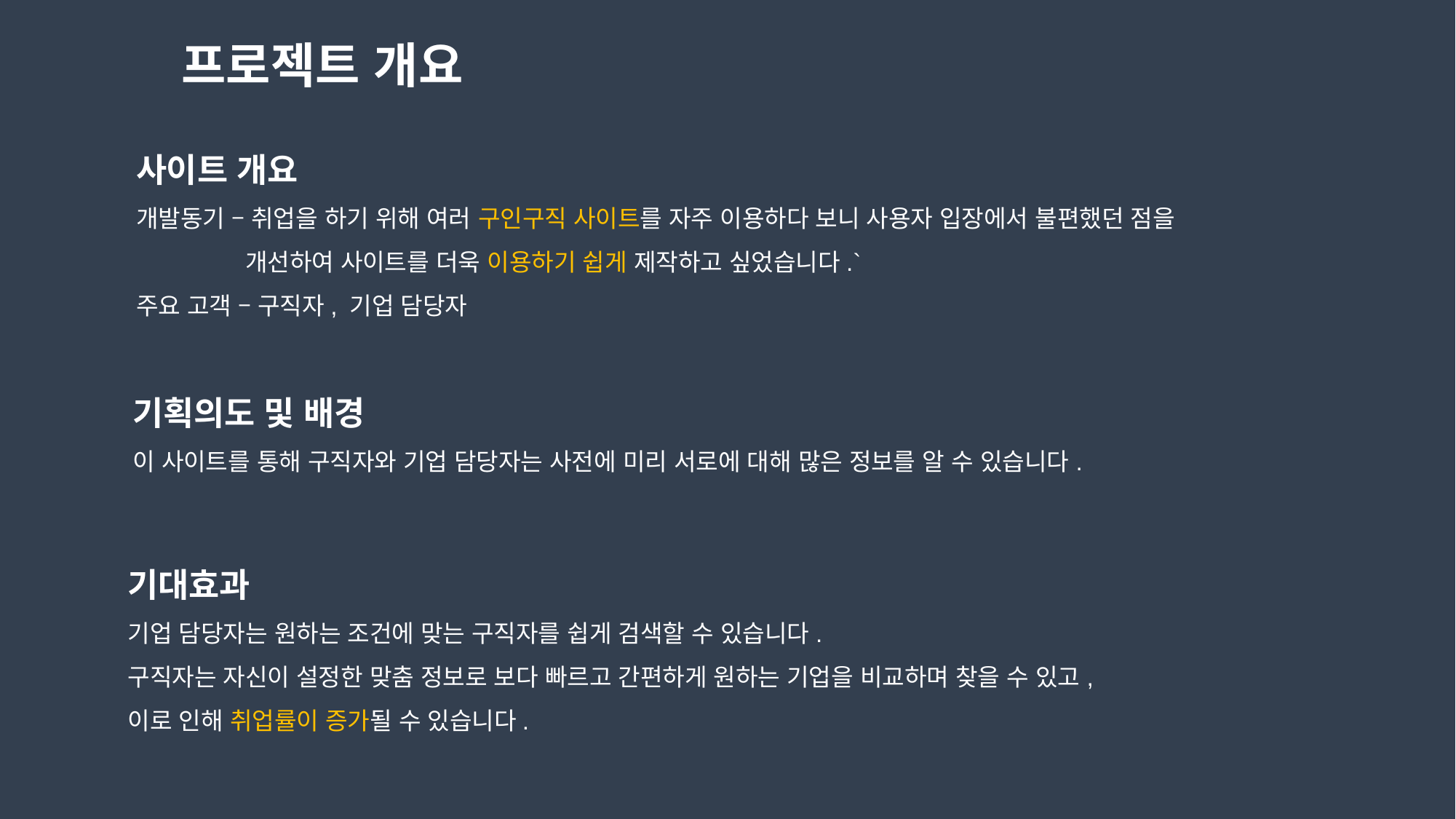

프로젝트 개요
사이트 개요
개발동기 – 취업을 하기 위해 여러 구인구직 사이트를 자주 이용하다 보니 사용자 입장에서 불편했던 점을
	개선하여 사이트를 더욱 이용하기 쉽게 제작하고 싶었습니다.`
주요 고객 – 구직자, 기업 담당자
기획의도 및 배경
이 사이트를 통해 구직자와 기업 담당자는 사전에 미리 서로에 대해 많은 정보를 알 수 있습니다.

기대효과
기업 담당자는 원하는 조건에 맞는 구직자를 쉽게 검색할 수 있습니다.
구직자는 자신이 설정한 맞춤 정보로 보다 빠르고 간편하게 원하는 기업을 비교하며 찾을 수 있고,
이로 인해 취업률이 증가될 수 있습니다.